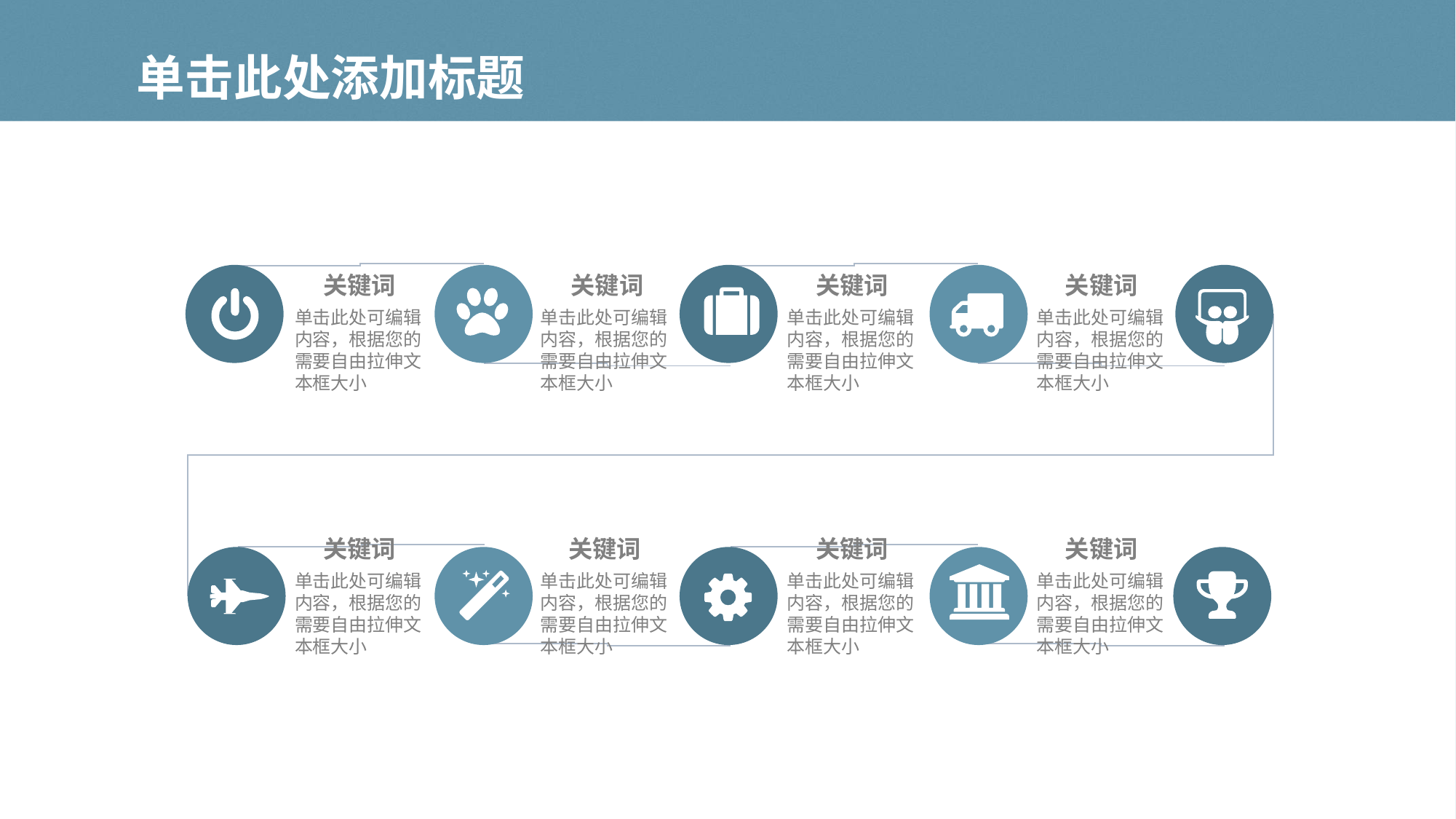

# 单击此处添加标题

关键词
关键词
关键词
关键词

单击此处可编辑内容，根据您的需要自由拉伸文本框大小
单击此处可编辑内容，根据您的需要自由拉伸文本框大小
单击此处可编辑内容，根据您的需要自由拉伸文本框大小
单击此处可编辑内容，根据您的需要自由拉伸文本框大小
关键词
关键词
关键词
关键词

单击此处可编辑内容，根据您的需要自由拉伸文本框大小
单击此处可编辑内容，根据您的需要自由拉伸文本框大小
单击此处可编辑内容，根据您的需要自由拉伸文本框大小
单击此处可编辑内容，根据您的需要自由拉伸文本框大小